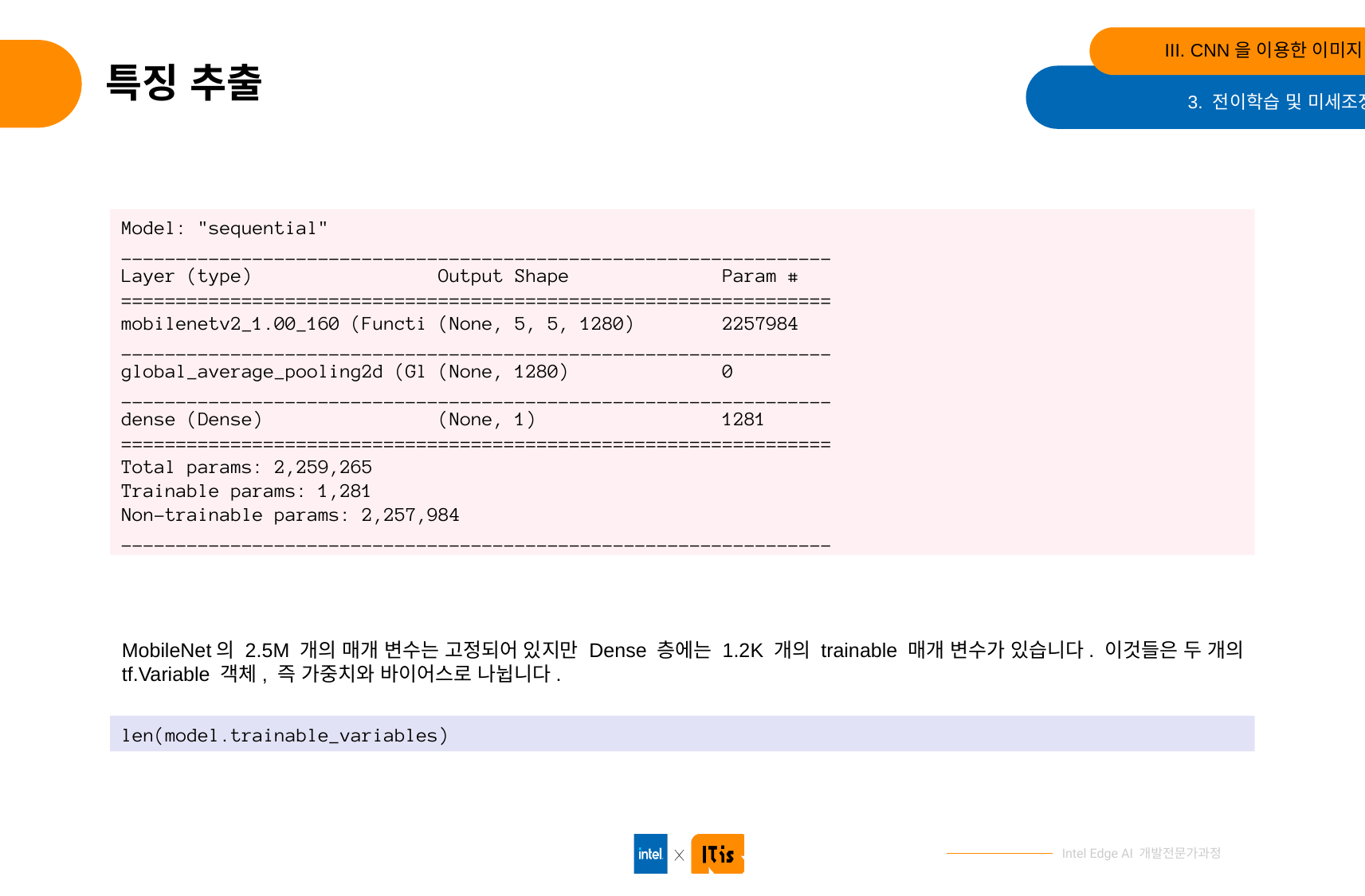

III. CNN을 이용한 이미지 분류
# 특징 추출
3. 전이학습 및 미세조정

Model: "sequential"
_________________________________________________________________
Layer (type)                 Output Shape              Param #
=================================================================
mobilenetv2_1.00_160 (Functi (None, 5, 5, 1280)        2257984
_________________________________________________________________
global_average_pooling2d (Gl (None, 1280)              0
_________________________________________________________________
dense (Dense)                (None, 1)                 1281
=================================================================
Total params: 2,259,265
Trainable params: 1,281
Non-trainable params: 2,257,984
_________________________________________________________________
MobileNet의 2.5M 개의 매개 변수는 고정되어 있지만 Dense 층에는 1.2K 개의 trainable 매개 변수가 있습니다. 이것들은 두 개의 tf.Variable 객체, 즉 가중치와 바이어스로 나뉩니다.
len(model.trainable_variables)